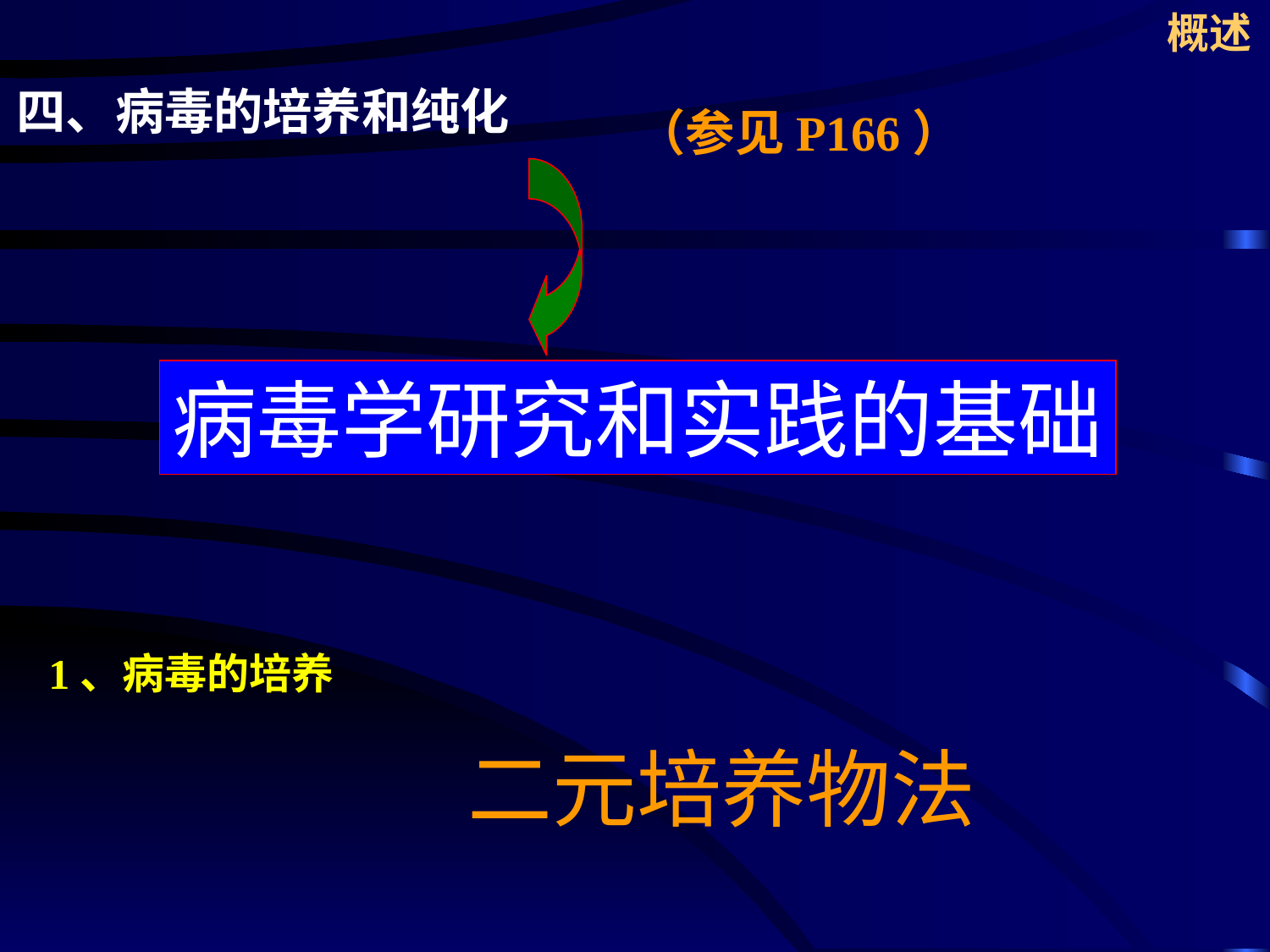

概述
四、病毒的培养和纯化
（参见P166）

病毒学研究和实践的基础
1、病毒的培养
二元培养物法